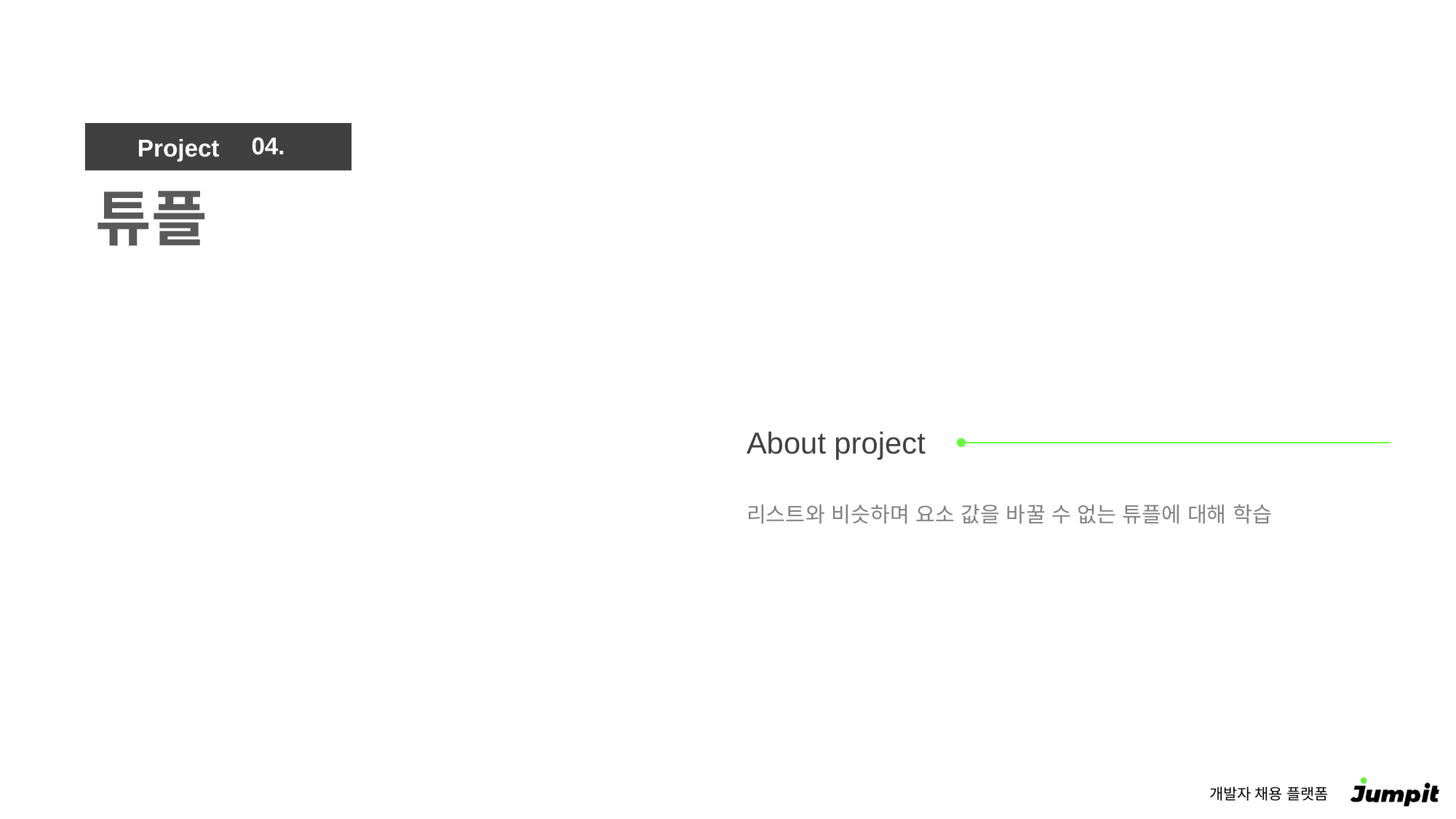

04.
튜플
리스트와 비슷하며 요소 값을 바꿀 수 없는 튜플에 대해 학습